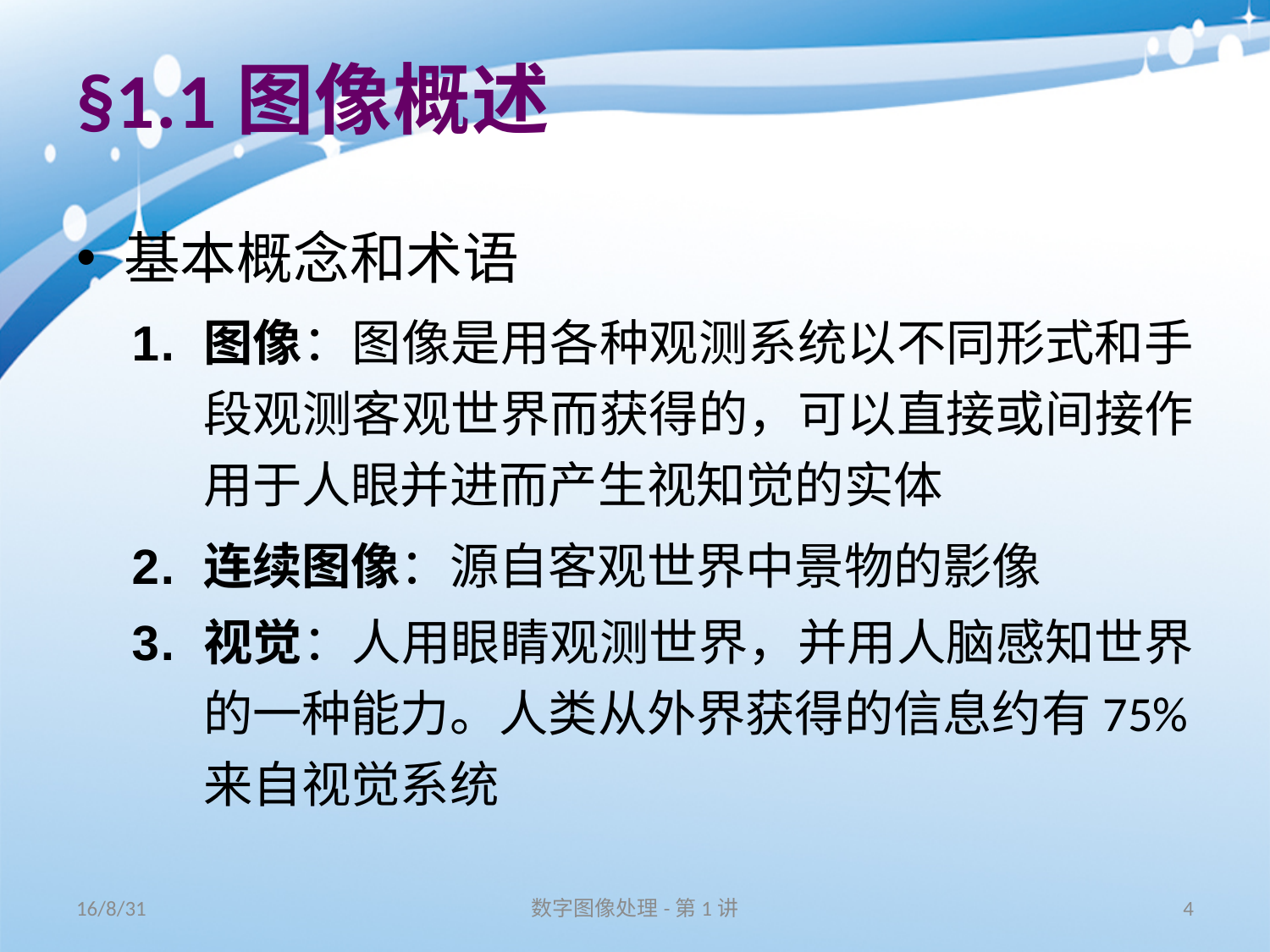

# §1.1图像概述
基本概念和术语
图像：图像是用各种观测系统以不同形式和手段观测客观世界而获得的，可以直接或间接作用于人眼并进而产生视知觉的实体
连续图像：源自客观世界中景物的影像
视觉：人用眼睛观测世界，并用人脑感知世界的一种能力。人类从外界获得的信息约有75%来自视觉系统
16/8/31
数字图像处理-第1讲
4